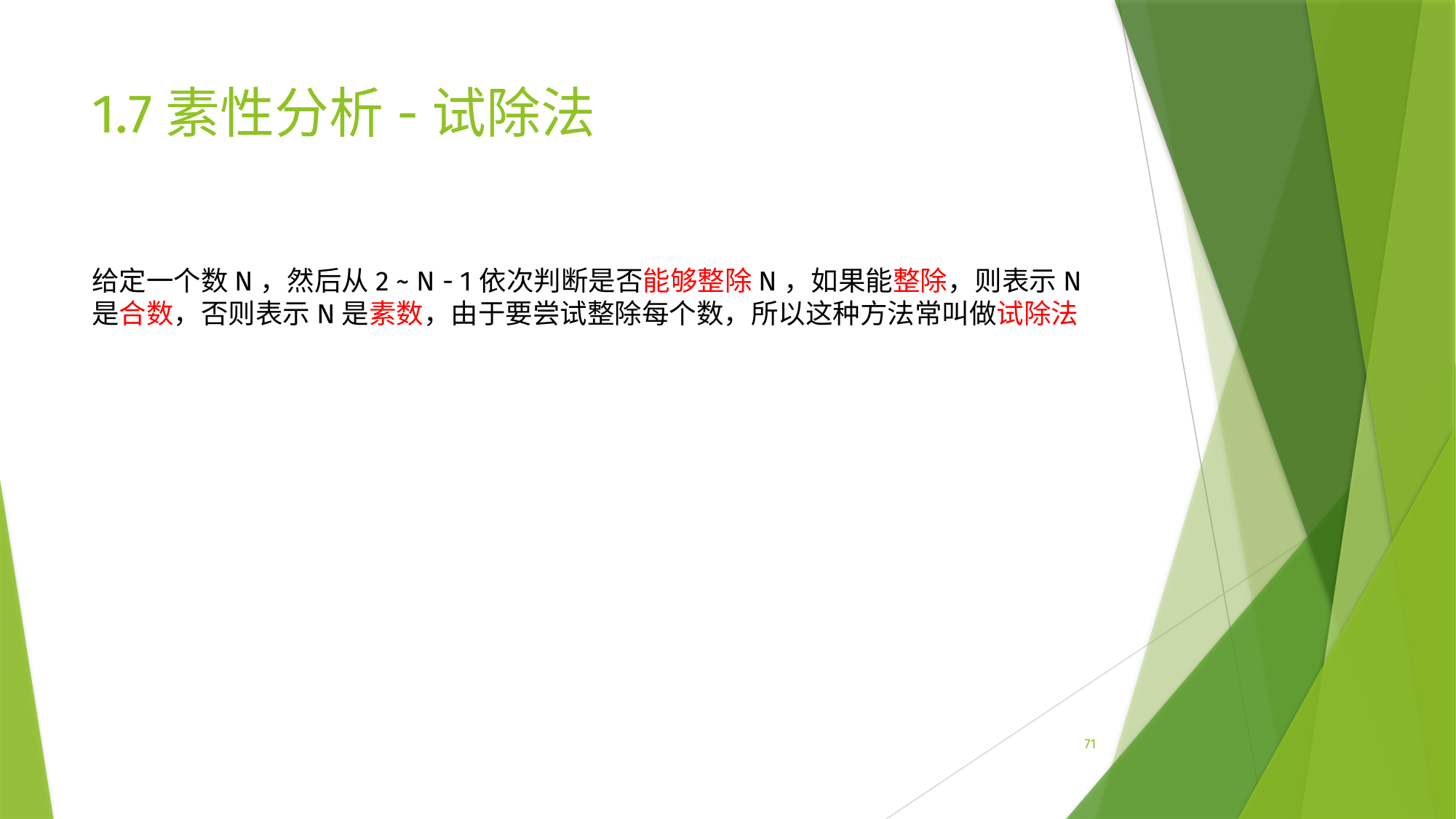

# 1.7素性分析-试除法
给定一个数N，然后从2 ~ N - 1依次判断是否能够整除N，如果能整除，则表示N是合数，否则表示N是素数，由于要尝试整除每个数，所以这种方法常叫做试除法

71